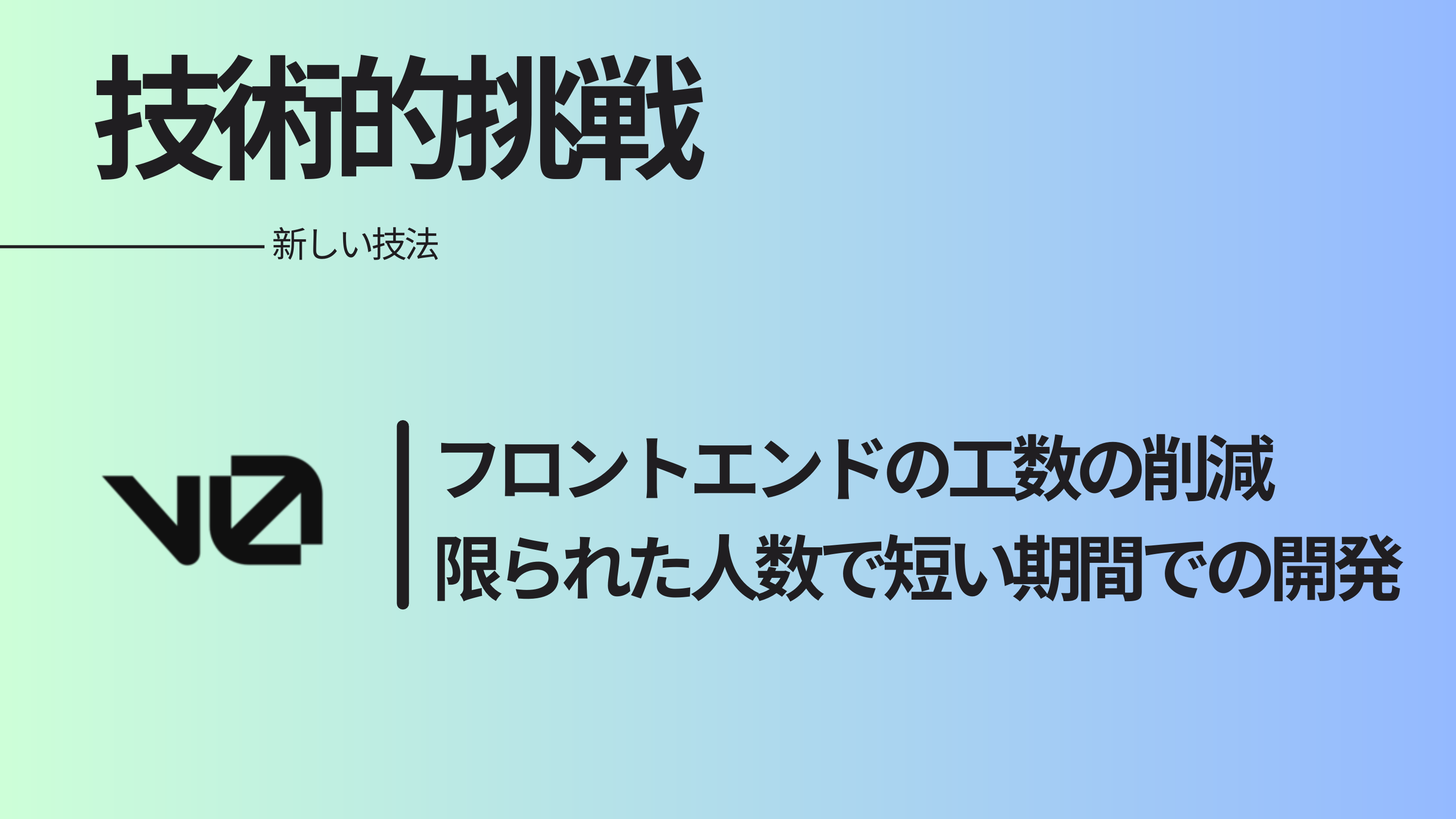

技術的挑戦
新しい技法

フロントエンドの工数の削減
限られた人数で短い期間での開発